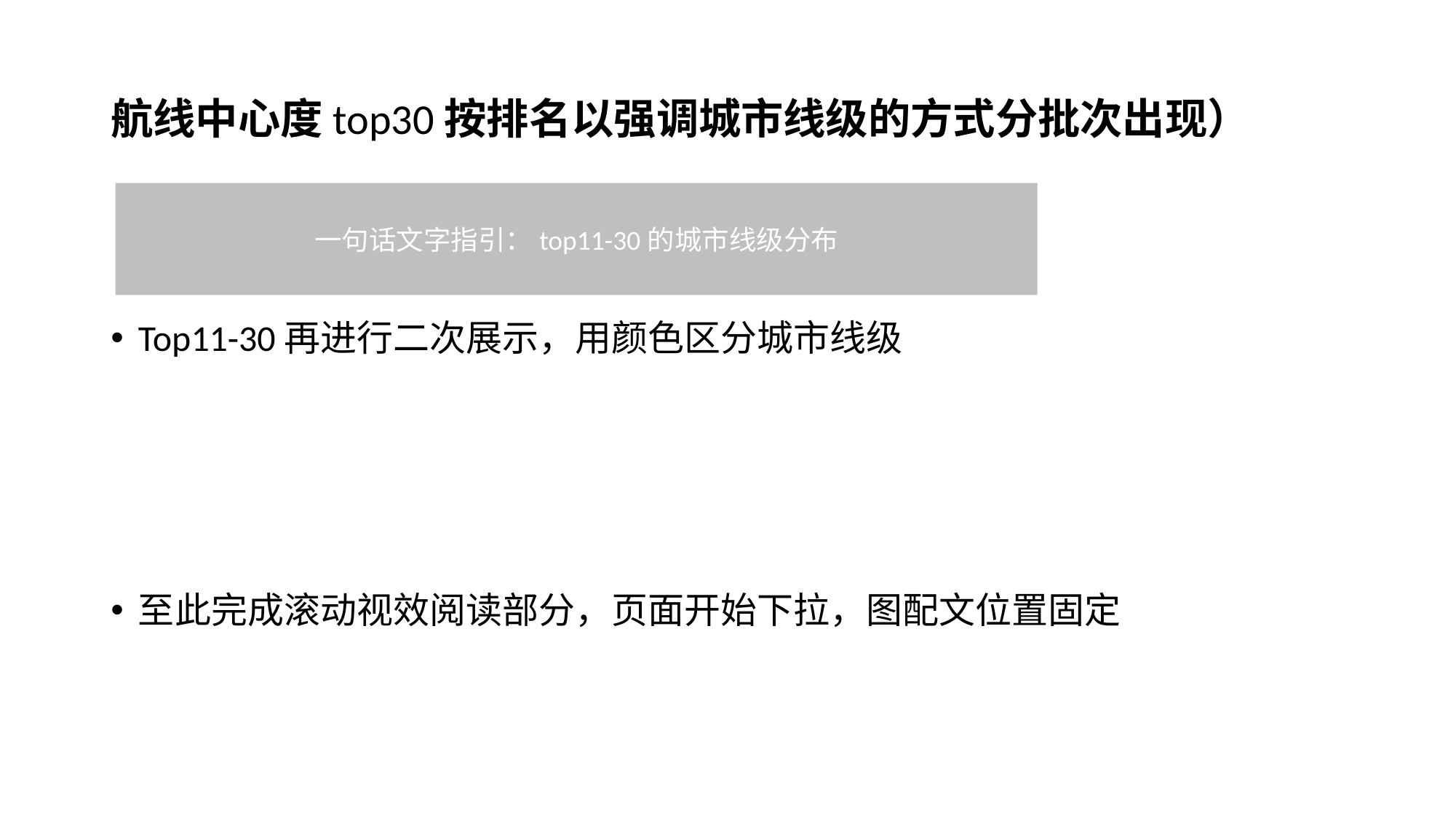

# 航线中心度top30按排名以强调城市线级的方式分批次出现）
一句话文字指引：top11-30的城市线级分布

Top11-30再进行二次展示，用颜色区分城市线级

至此完成滚动视效阅读部分，页面开始下拉，图配文位置固定